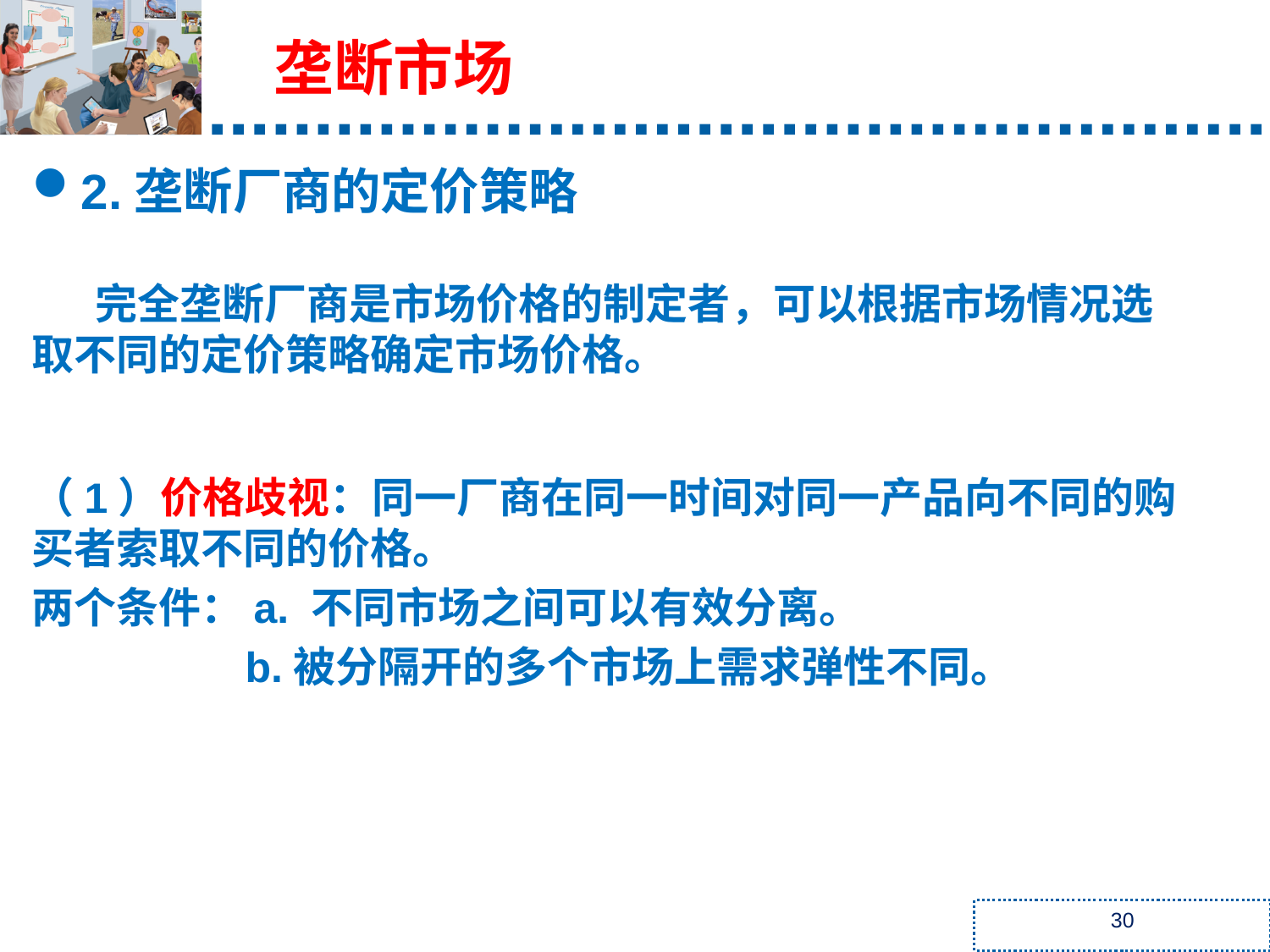

垄断市场
2.垄断厂商的定价策略

完全垄断厂商是市场价格的制定者，可以根据市场情况选取不同的定价策略确定市场价格。

（1）价格歧视：同一厂商在同一时间对同一产品向不同的购买者索取不同的价格。
两个条件：a. 不同市场之间可以有效分离。
                  b.被分隔开的多个市场上需求弹性不同。

30